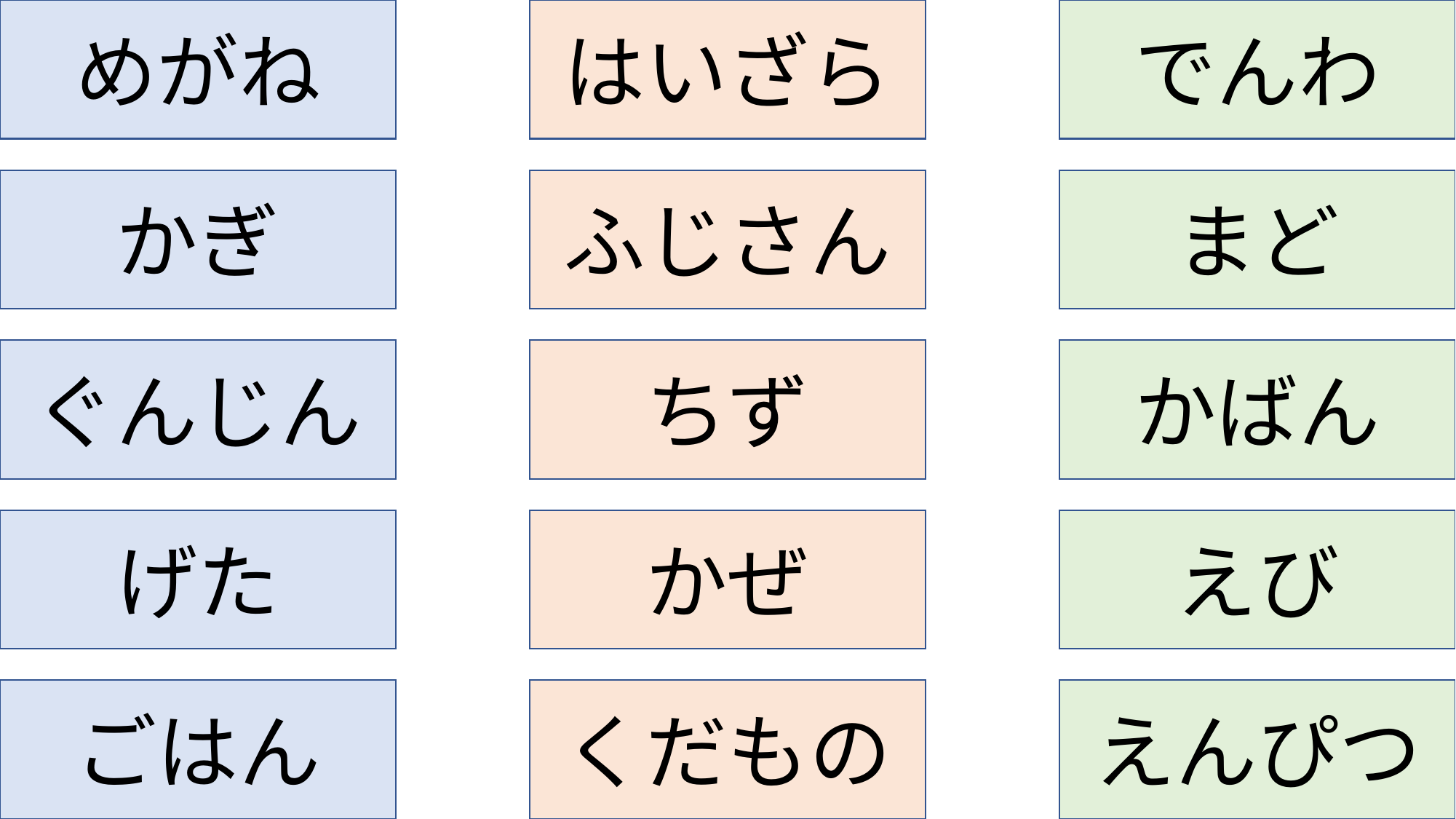

めがね
はいざら
でんわ
かぎ
ふじさん
まど
ぐんじん
ちず
かばん
げた
かぜ
えび
ごはん
くだもの
えんぴつ